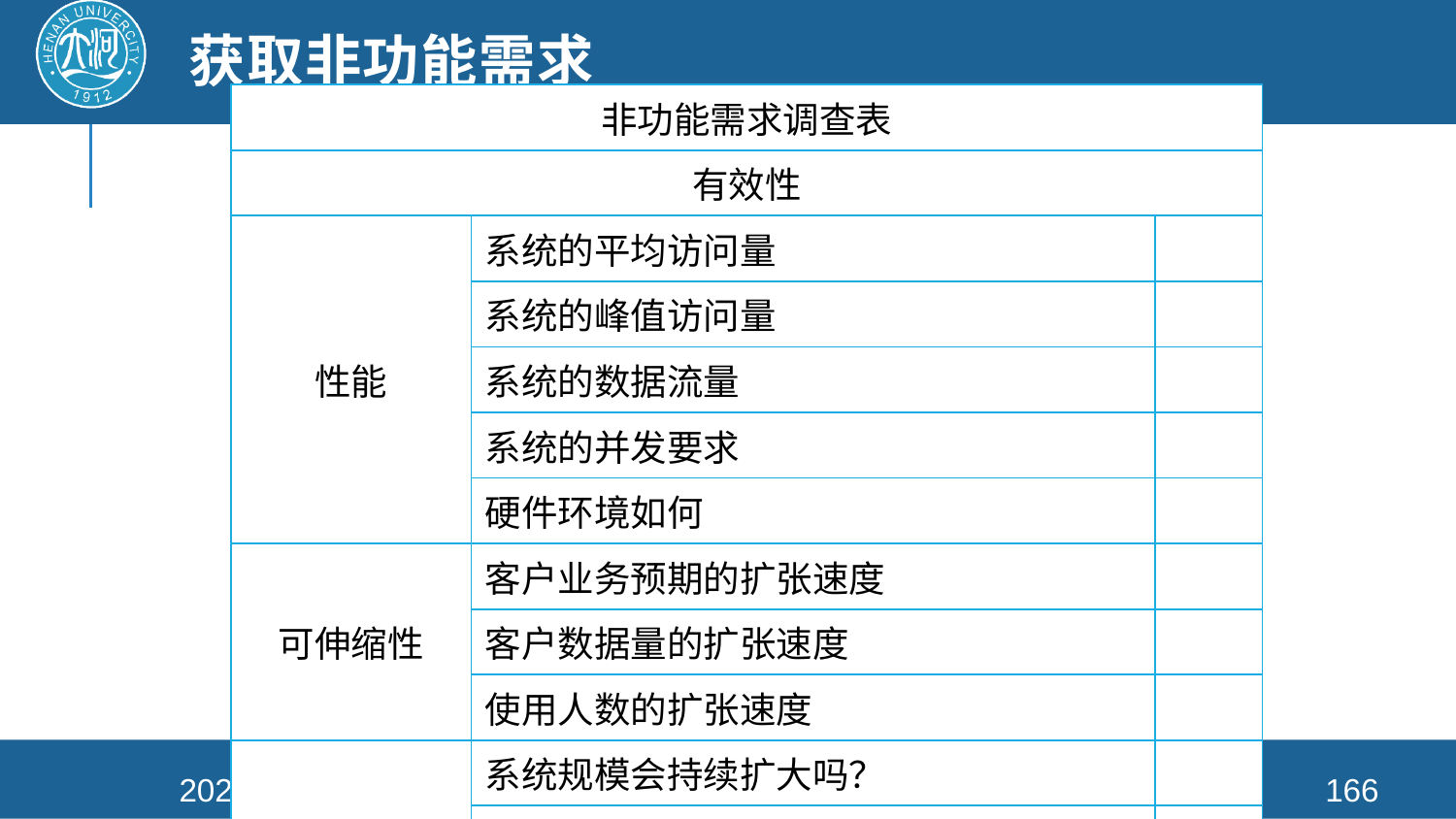

# 获取非功能需求
| 非功能需求调查表 |  |  |
| --- | --- | --- |
| 有效性 |  |  |
| 性能 | 系统的平均访问量 |  |
|  | 系统的峰值访问量 |  |
|  | 系统的数据流量 |  |
|  | 系统的并发要求 |  |
|  | 硬件环境如何 |  |
| 可伸缩性 | 客户业务预期的扩张速度 |  |
|  | 客户数据量的扩张速度 |  |
|  | 使用人数的扩张速度 |  |
| 可扩展性 | 系统规模会持续扩大吗？ |  |
|  | 客户是否有长期系统建设计划？ |  |
|  | 客户有升级系统的长期计划吗？ |  |
2021/4/26
软件工程
166